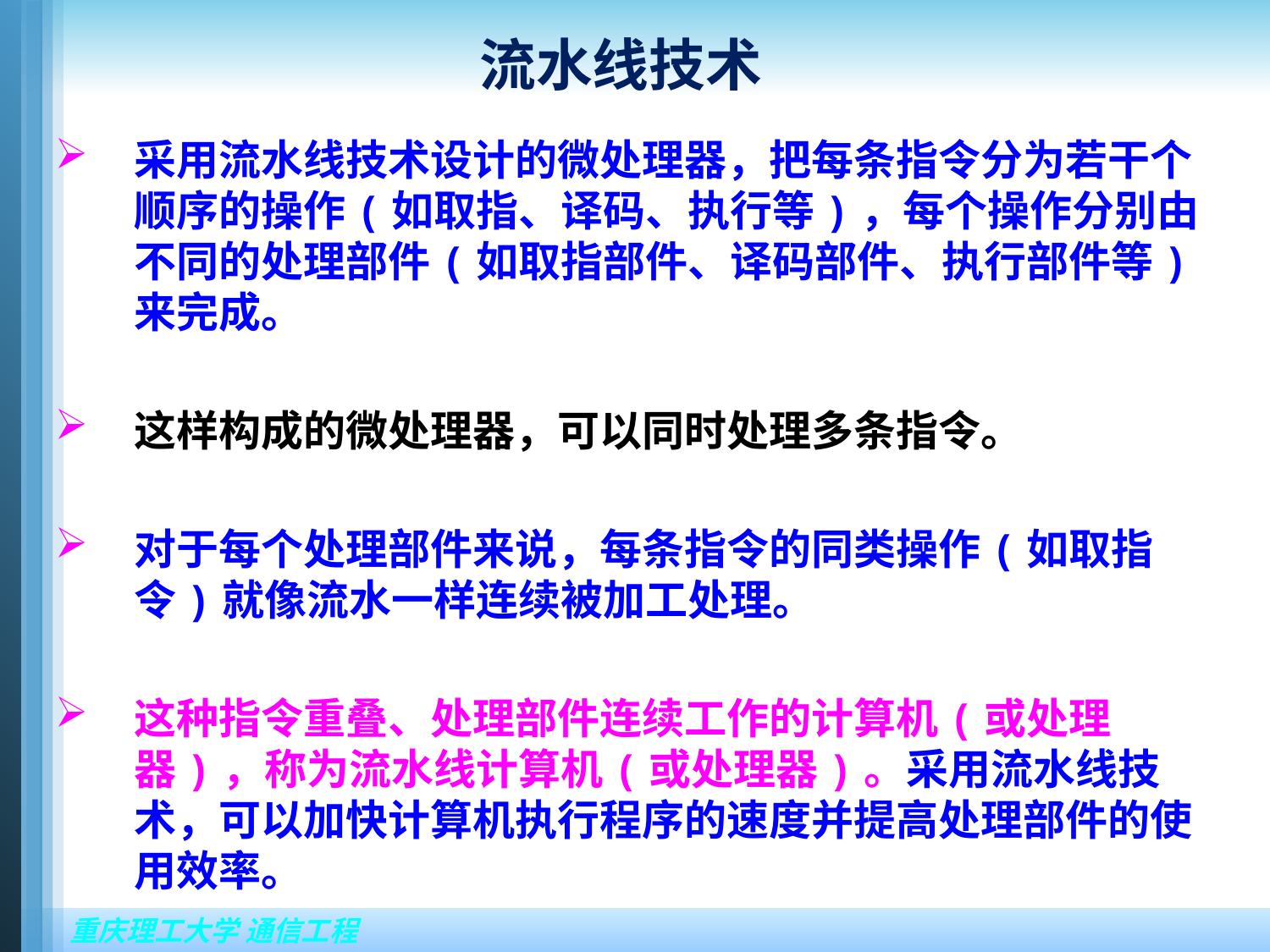

流水线技术
采用流水线技术设计的微处理器，把每条指令分为若干个顺序的操作(如取指、译码、执行等)，每个操作分别由不同的处理部件(如取指部件、译码部件、执行部件等)来完成。

这样构成的微处理器，可以同时处理多条指令。

对于每个处理部件来说，每条指令的同类操作(如取指令)就像流水一样连续被加工处理。

这种指令重叠、处理部件连续工作的计算机(或处理器)，称为流水线计算机(或处理器)。采用流水线技术，可以加快计算机执行程序的速度并提高处理部件的使用效率。